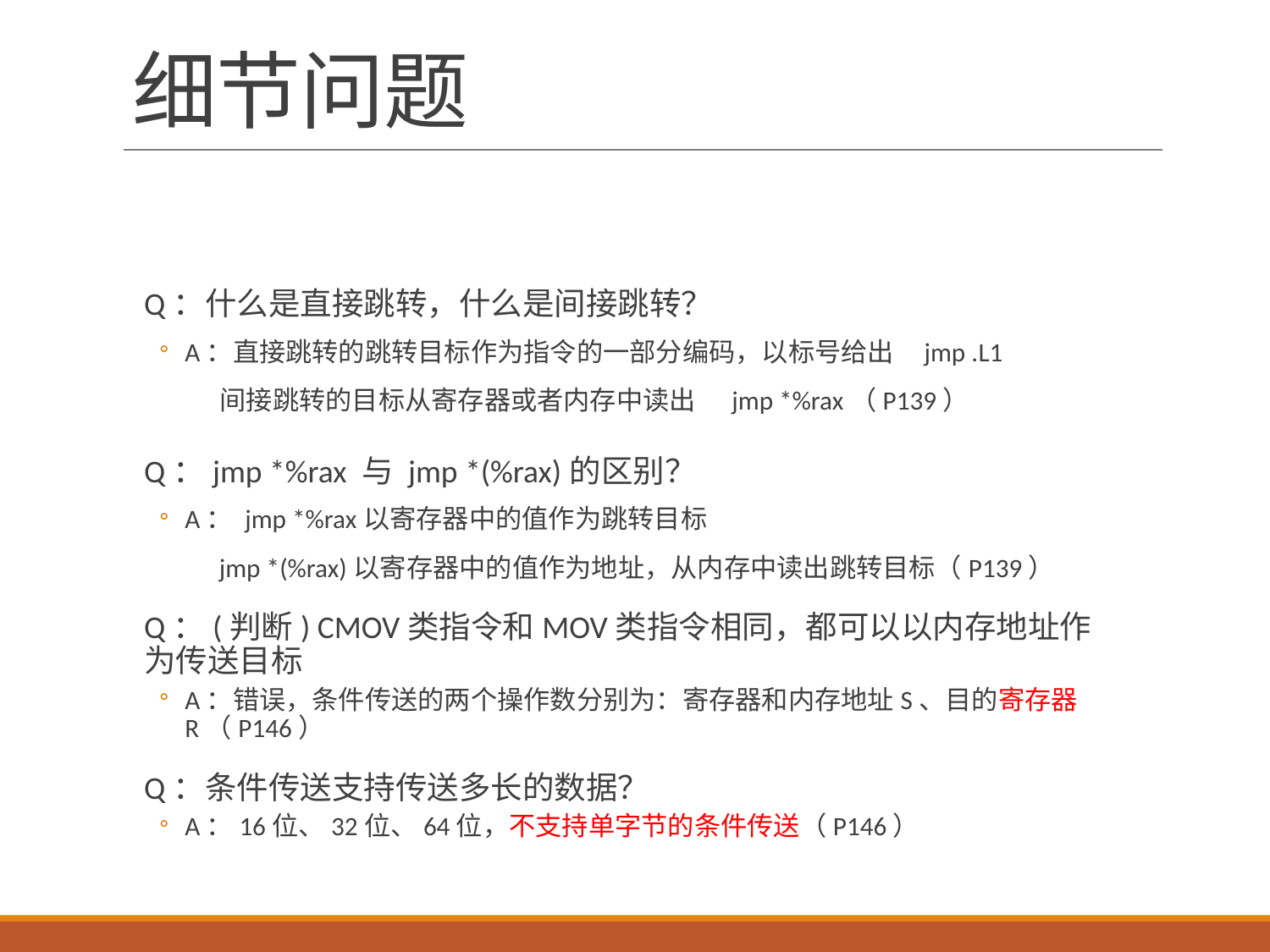

# 细节问题
Q：什么是直接跳转，什么是间接跳转？
A：直接跳转的跳转目标作为指令的一部分编码，以标号给出    jmp .L1
         间接跳转的目标从寄存器或者内存中读出     jmp *%rax（P139）
Q：jmp *%rax 与 jmp *(%rax)的区别？
A： jmp *%rax以寄存器中的值作为跳转目标
          jmp *(%rax)以寄存器中的值作为地址，从内存中读出跳转目标（P139）
Q：(判断) CMOV类指令和MOV类指令相同，都可以以内存地址作为传送目标
A：错误，条件传送的两个操作数分别为：寄存器和内存地址S、目的寄存器R（P146）
Q：条件传送支持传送多长的数据？
A：16位、32位、64位，不支持单字节的条件传送（P146）